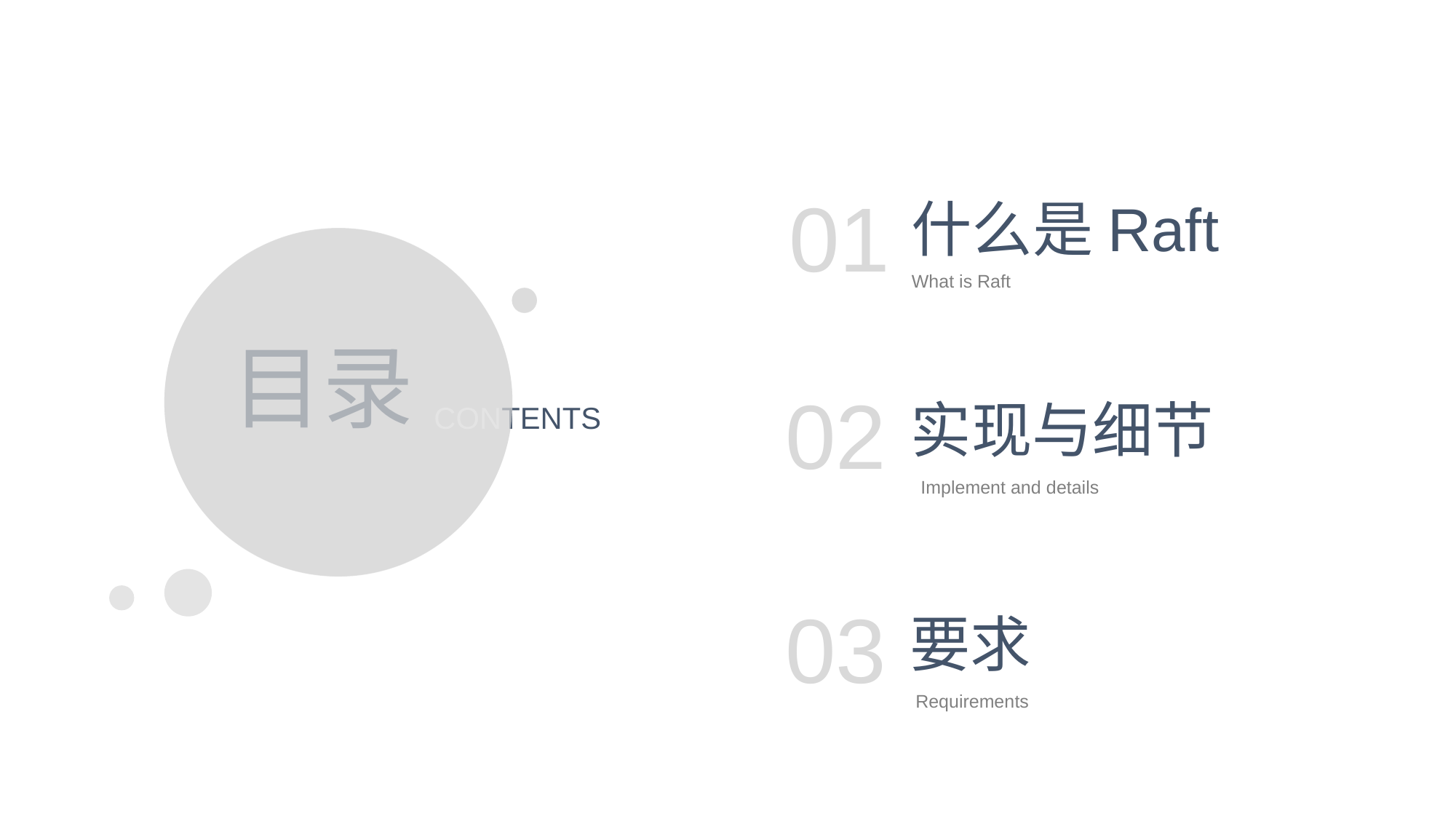

01
什么是Raft

What is Raft

目录
02
实现与细节
CONTENTS
Implement and details

03
要求
Requirements